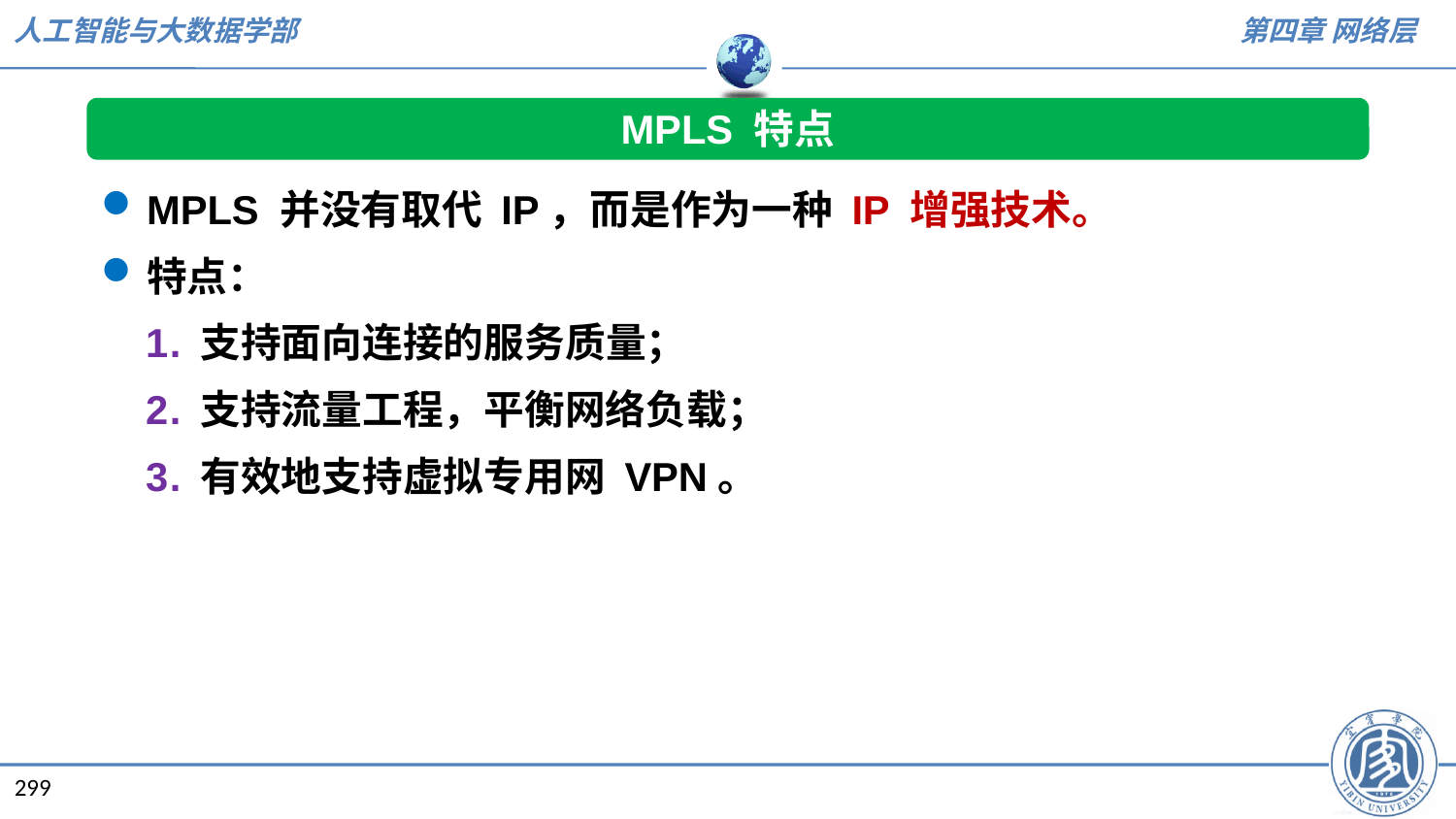

MPLS 特点

MPLS 并没有取代 IP，而是作为一种 IP 增强技术。
特点：
支持面向连接的服务质量；
支持流量工程，平衡网络负载；
有效地支持虚拟专用网 VPN。
299